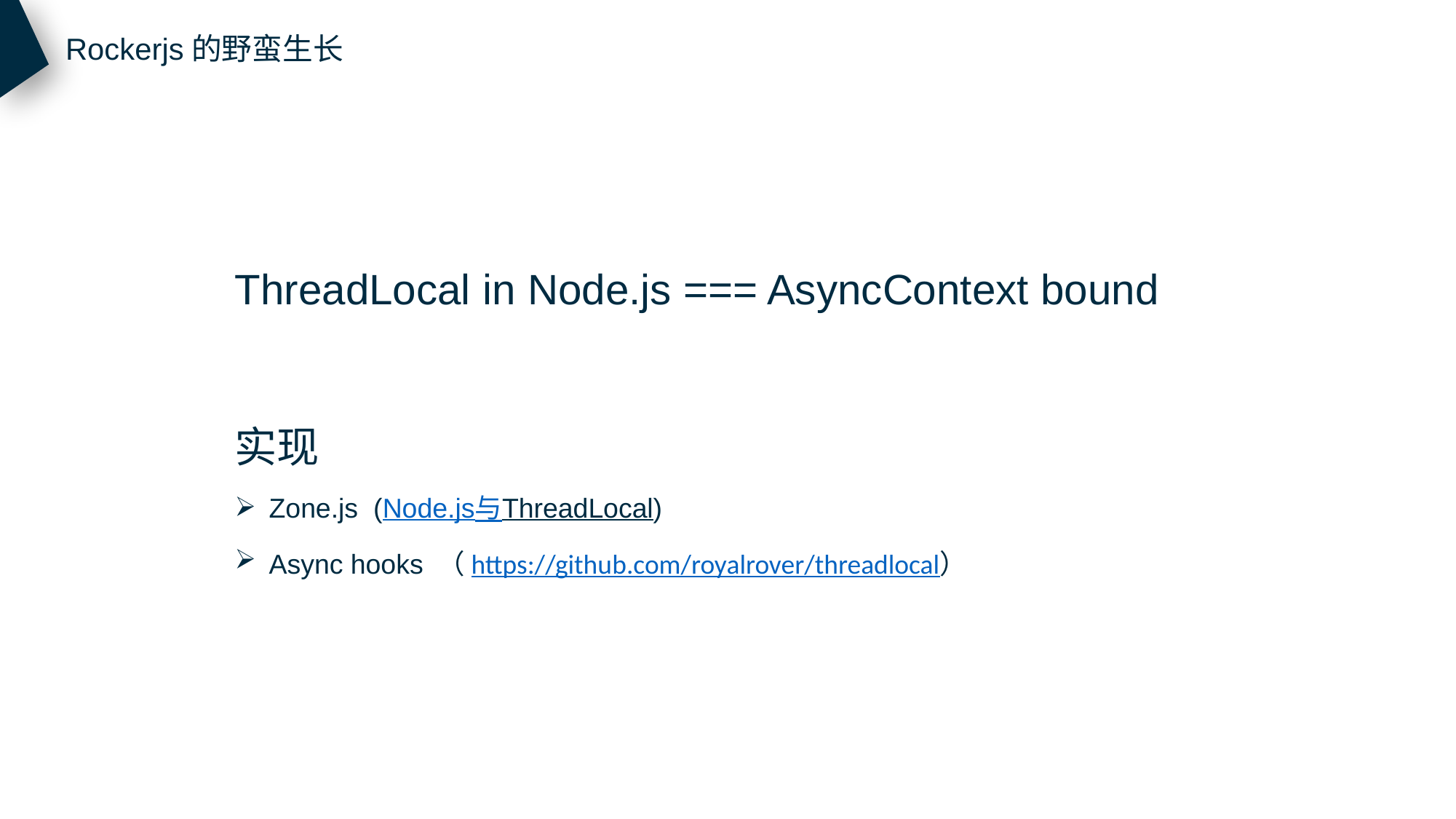

Rockerjs的野蛮生长
ThreadLocal in Node.js === AsyncContext bound

实现
Zone.js  (Node.js与ThreadLocal)
Async hooks （https://github.com/royalrover/threadlocal）